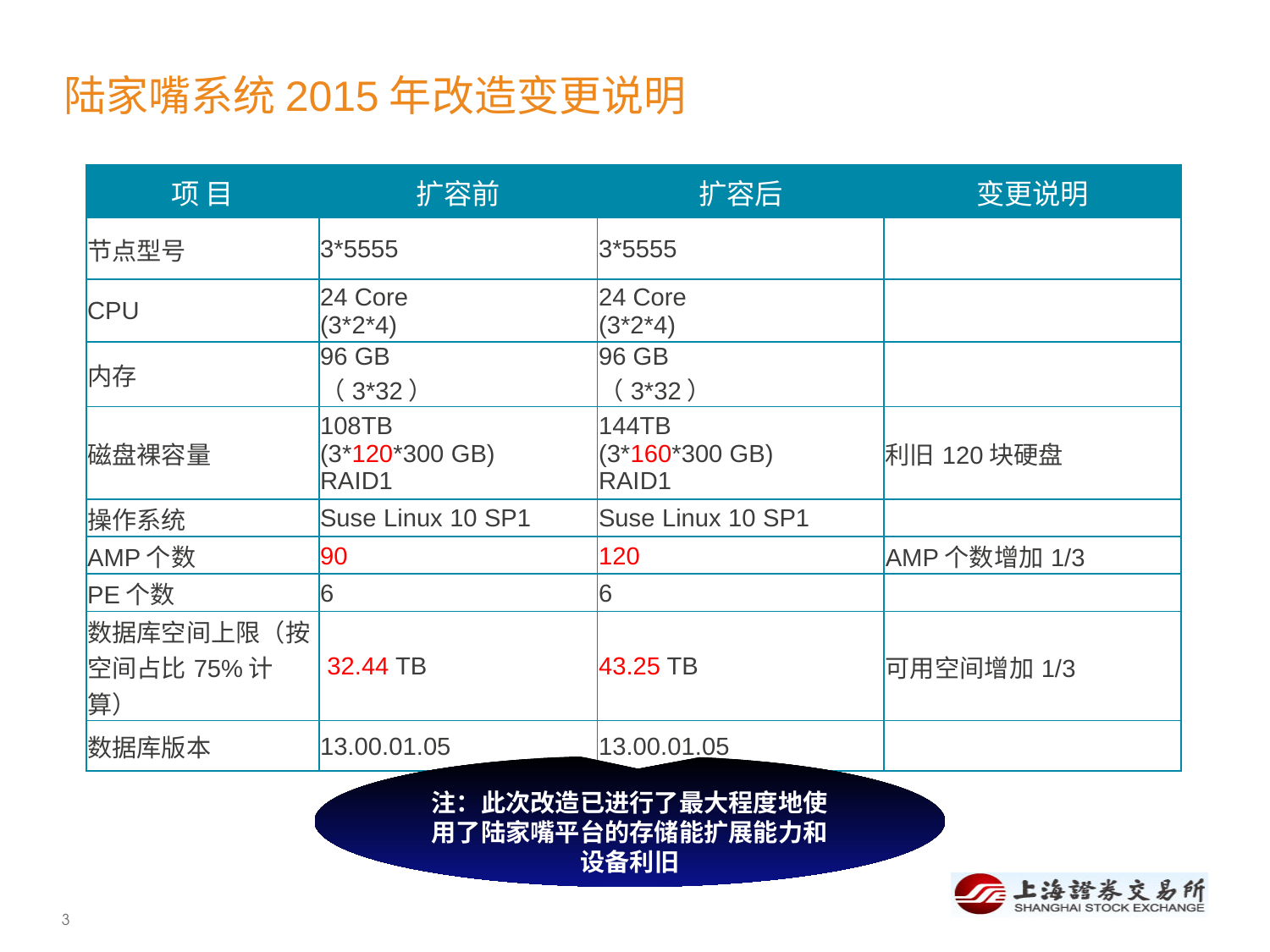

# 陆家嘴系统2015年改造变更说明
| 项 目 | 扩容前 | 扩容后 | 变更说明 |
| --- | --- | --- | --- |
| 节点型号 | 3\*5555 | 3\*5555 |  |
| CPU | 24 Core (3\*2\*4) | 24 Core (3\*2\*4) |  |
| 内存 | 96 GB （3\*32） | 96 GB （3\*32） |  |
| 磁盘裸容量 | 108TB (3\*120\*300 GB) RAID1 | 144TB (3\*160\*300 GB) RAID1 | 利旧120块硬盘 |
| 操作系统 | Suse Linux 10 SP1 | Suse Linux 10 SP1 |  |
| AMP个数 | 90 | 120 | AMP个数增加1/3 |
| PE个数 | 6 | 6 |  |
| 数据库空间上限（按空间占比75%计算） | 32.44 TB | 43.25 TB | 可用空间增加1/3 |
| 数据库版本 | 13.00.01.05 | 13.00.01.05 |  |
注：此次改造已进行了最大程度地使用了陆家嘴平台的存储能扩展能力和设备利旧